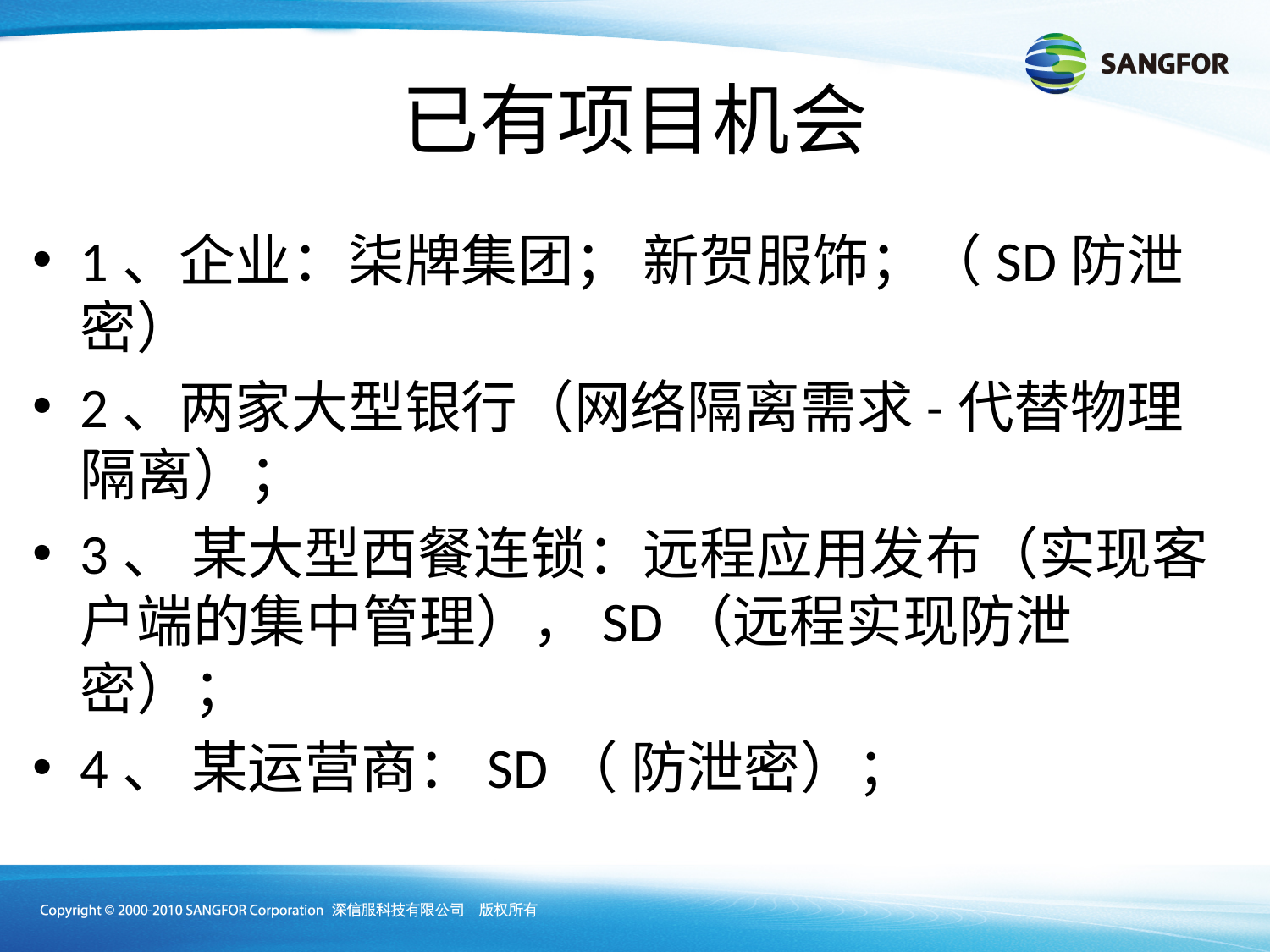

# 已有项目机会
1、企业：柒牌集团； 新贺服饰；（SD防泄密）
2、两家大型银行（网络隔离需求-代替物理隔离）；
3、 某大型西餐连锁：远程应用发布（实现客户端的集中管理），SD（远程实现防泄密）；
4、 某运营商：SD（ 防泄密）；